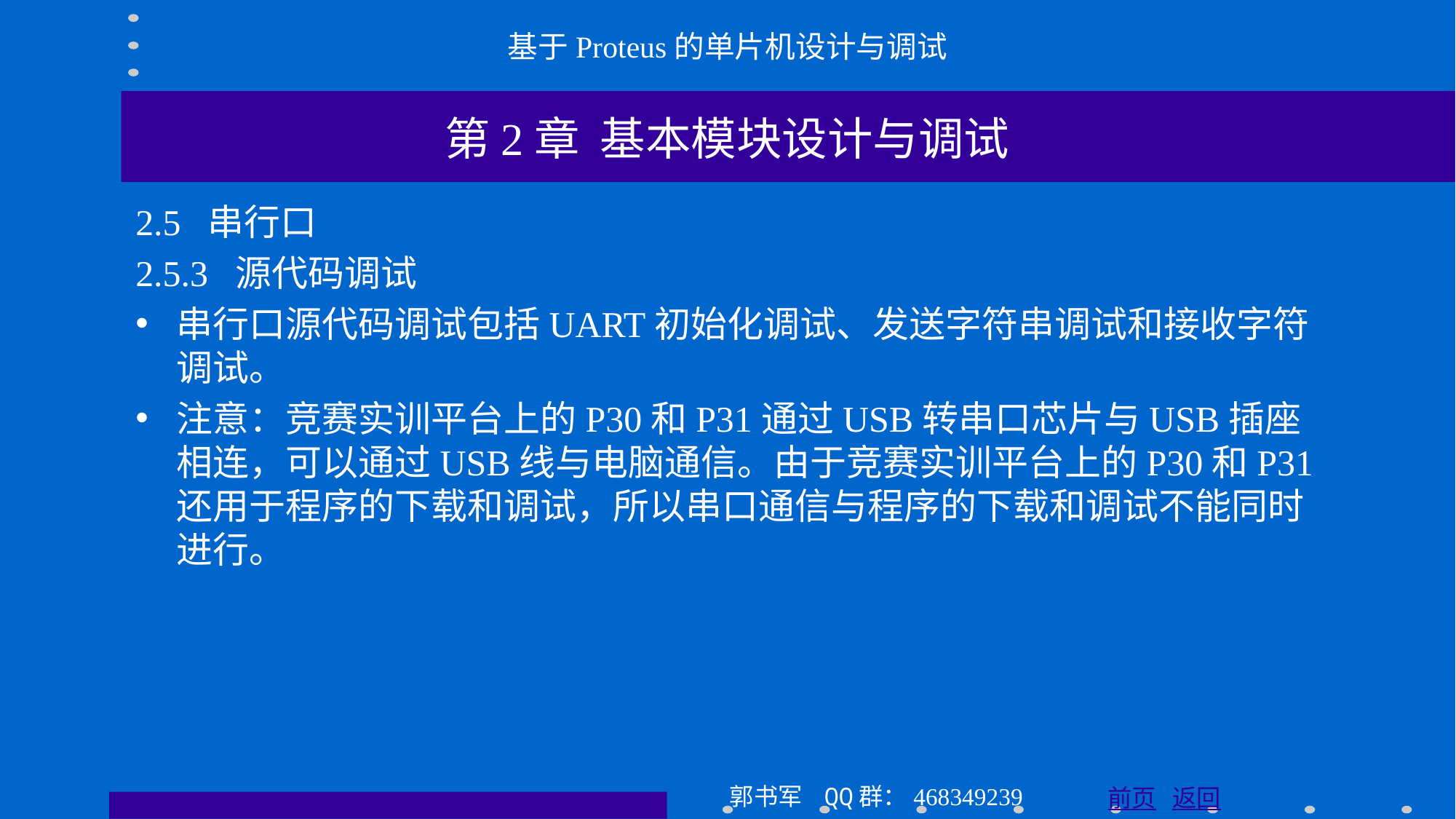

基于Proteus的单片机设计与调试
第2章  基本模块设计与调试
2.5  串行口
2.5.3  源代码调试
串行口源代码调试包括UART初始化调试、发送字符串调试和接收字符调试。
注意：竞赛实训平台上的P30和P31通过USB转串口芯片与USB插座相连，可以通过USB线与电脑通信。由于竞赛实训平台上的P30和P31还用于程序的下载和调试，所以串口通信与程序的下载和调试不能同时进行。

郭书军   QQ群：468349239
前页   返回